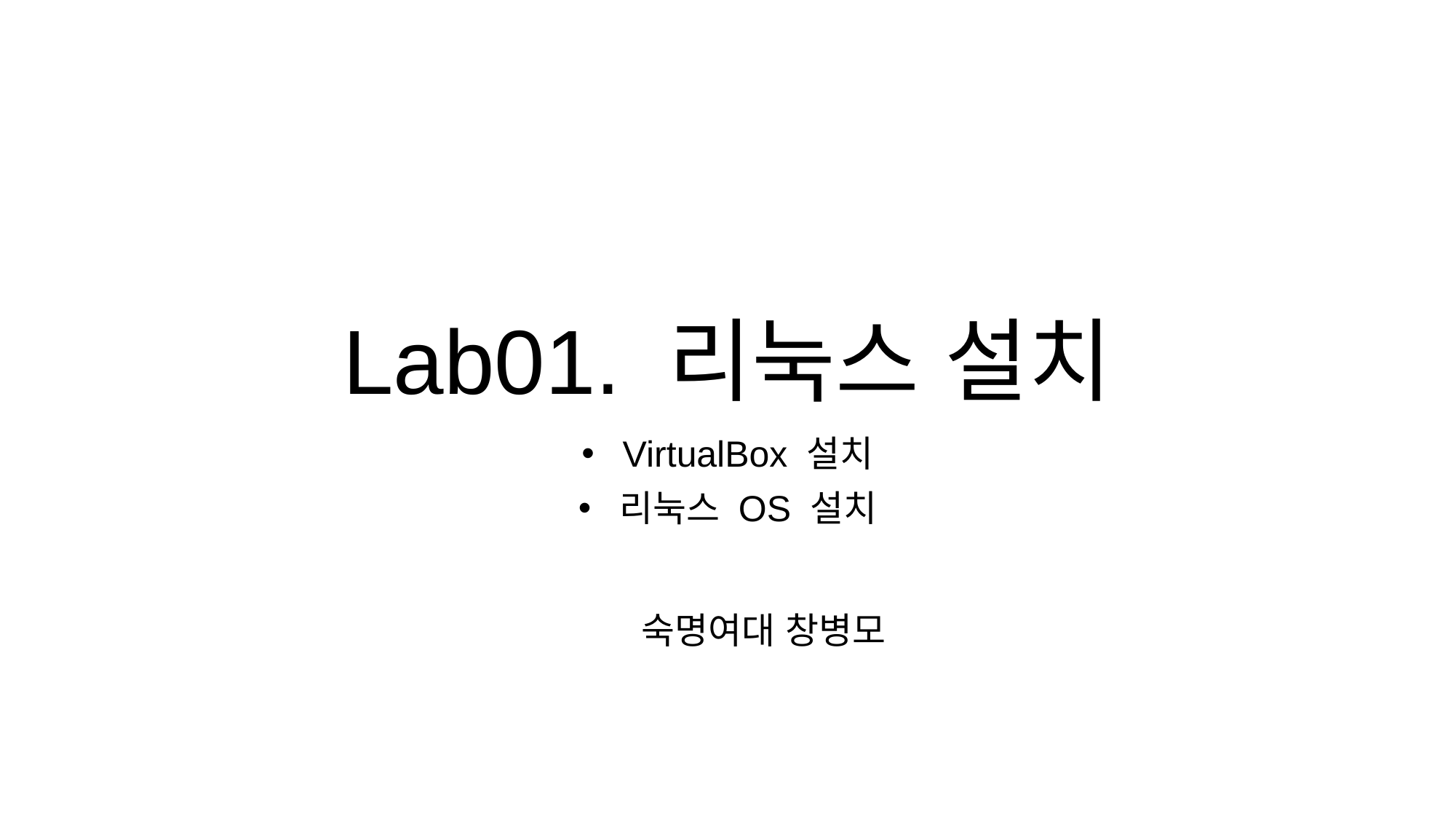

# Lab01. 리눅스 설치
VirtualBox 설치
리눅스 OS 설치
숙명여대 창병모